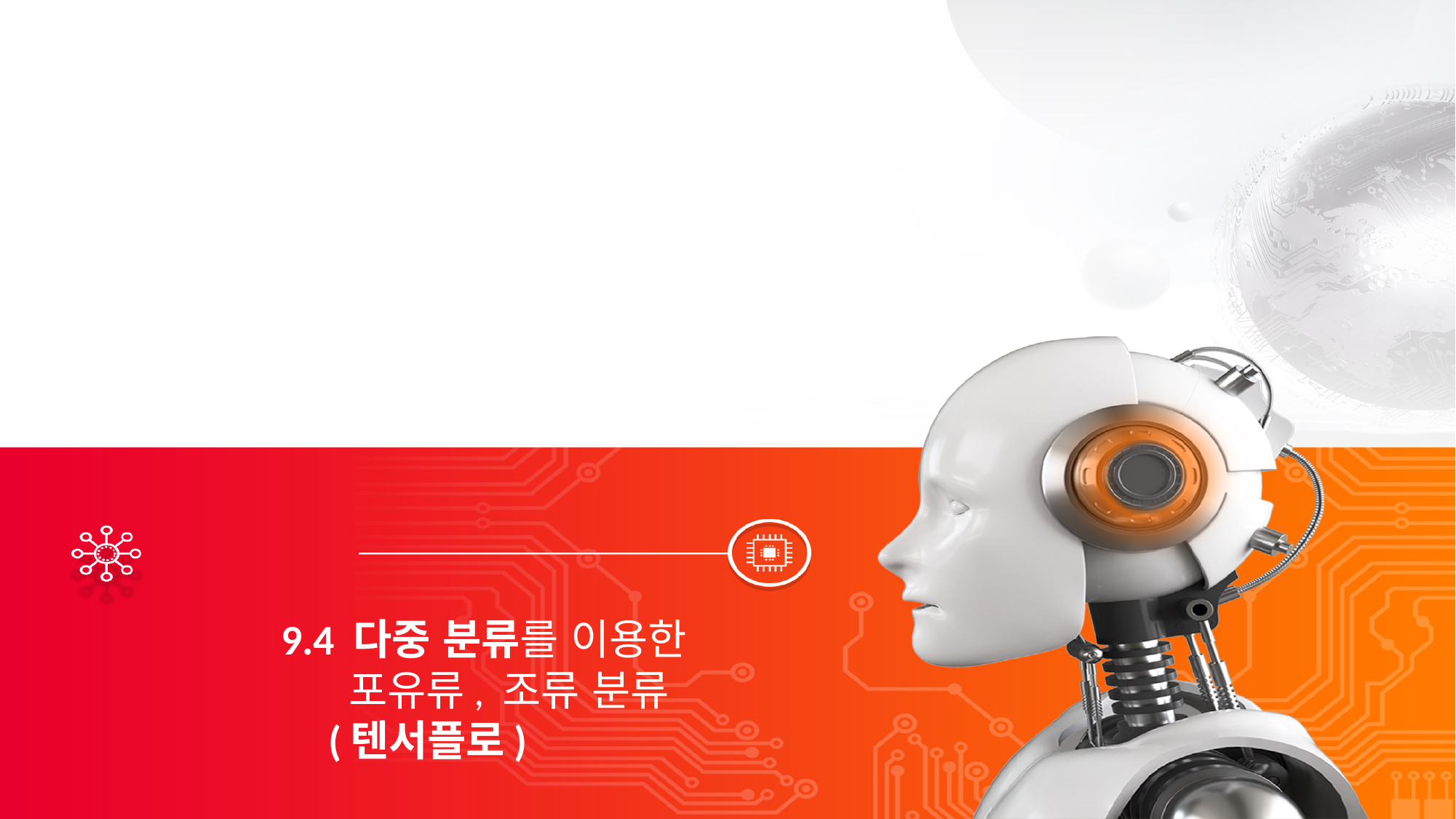

9.4 다중 분류를 이용한
     포유류, 조류 분류
     (텐서플로)